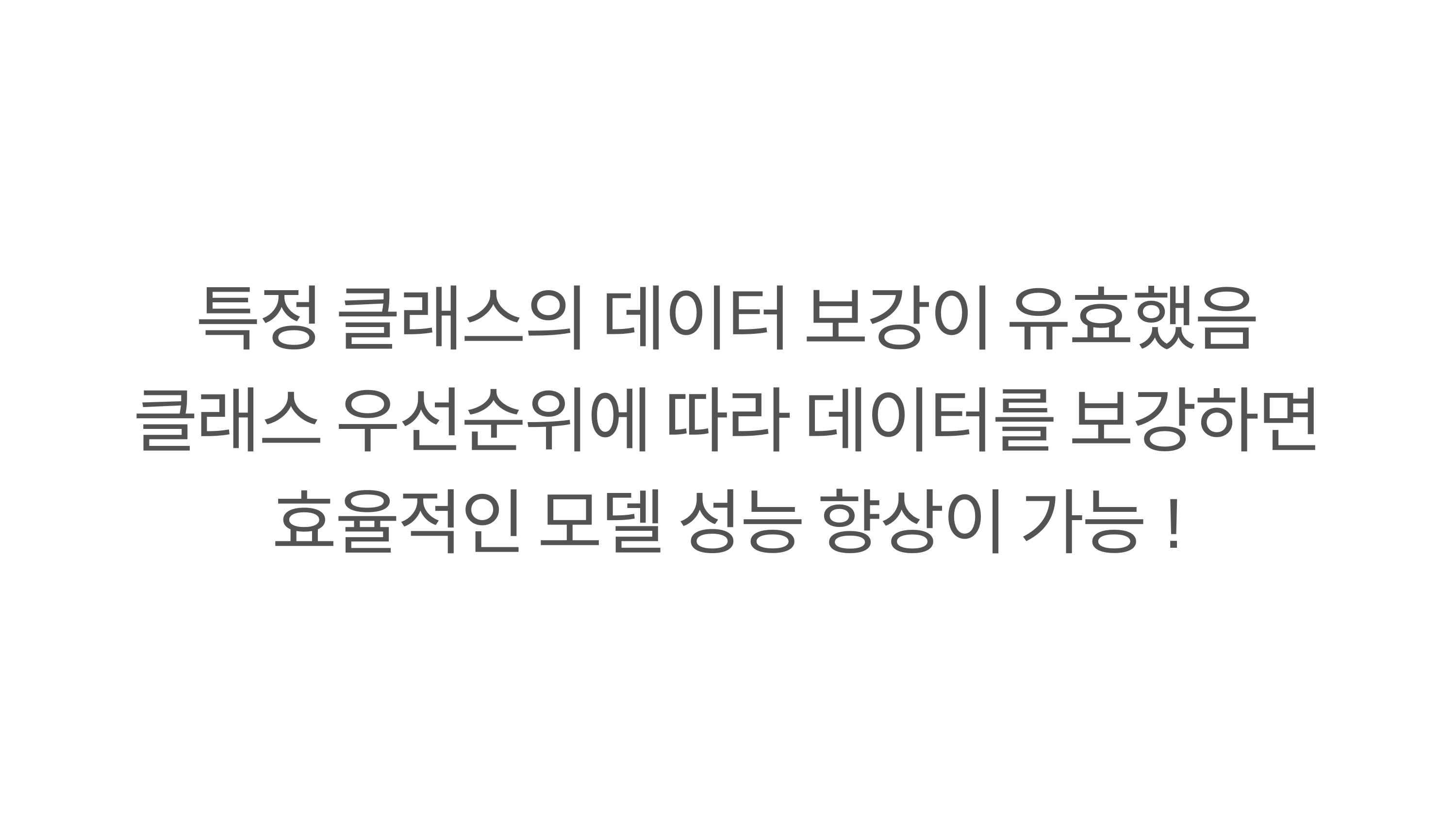

특정 클래스의 데이터 보강이 유효했음
클래스 우선순위에 따라 데이터를 보강하면
효율적인 모델 성능 향상이 가능!